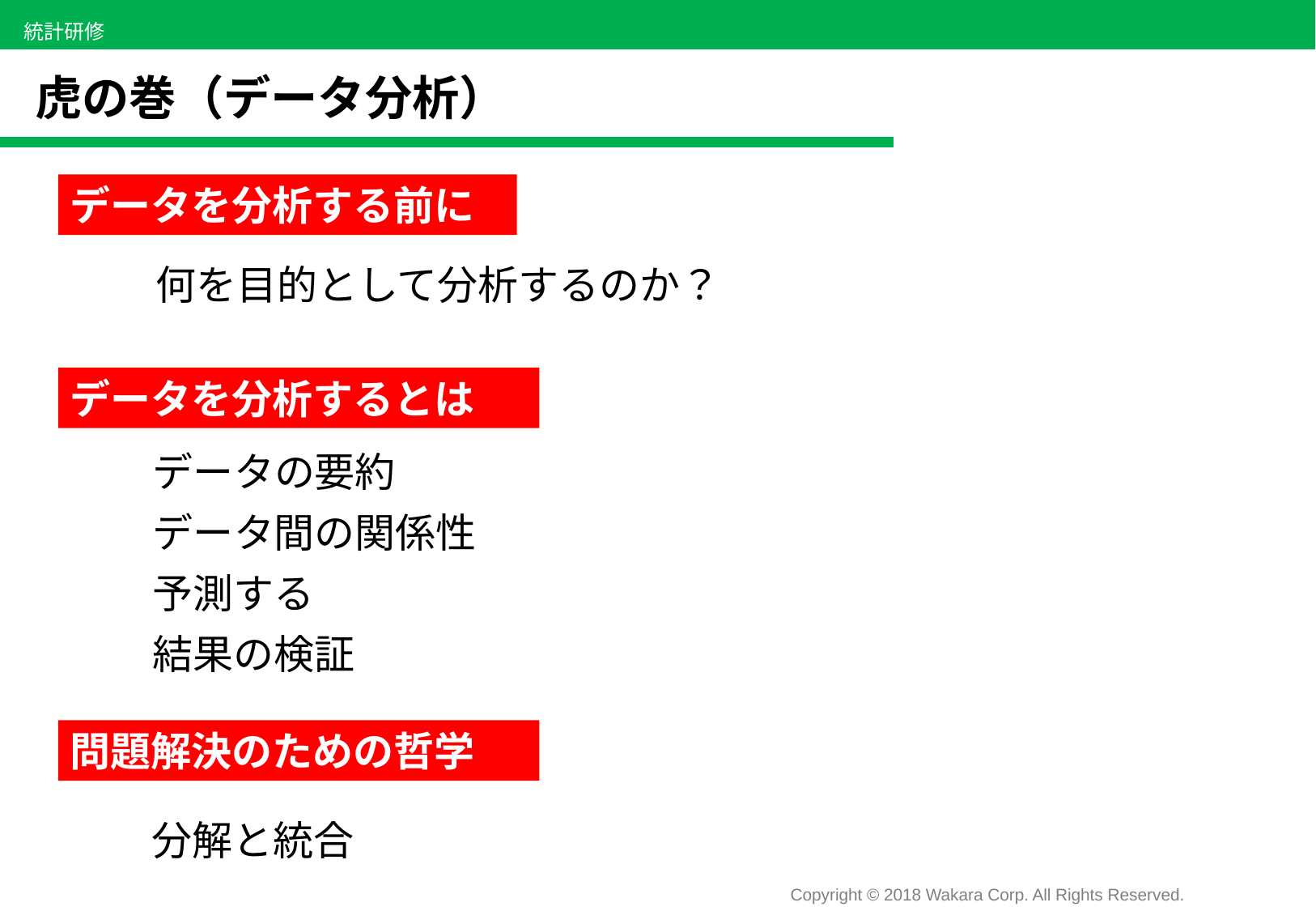

虎の巻（データ分析）
データを分析する前に
何を目的として分析するのか？
データを分析するとは
データの要約
データ間の関係性
予測する
結果の検証
問題解決のための哲学
分解と統合